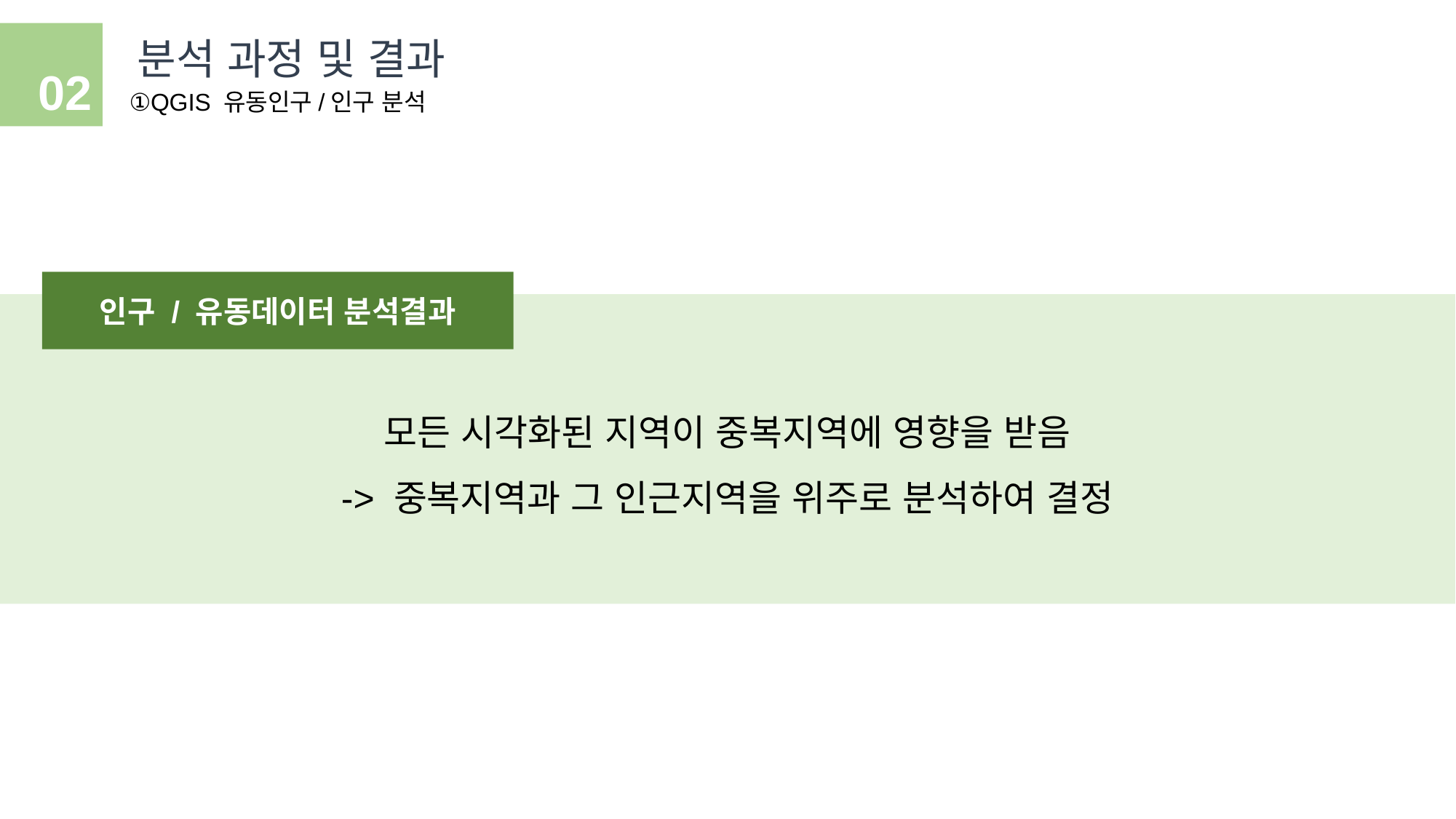

분석 과정 및 결과
02
①QGIS 유동인구/인구 분석
인구 / 유동데이터 분석결과

모든 시각화된 지역이 중복지역에 영향을 받음
-> 중복지역과 그 인근지역을 위주로 분석하여 결정